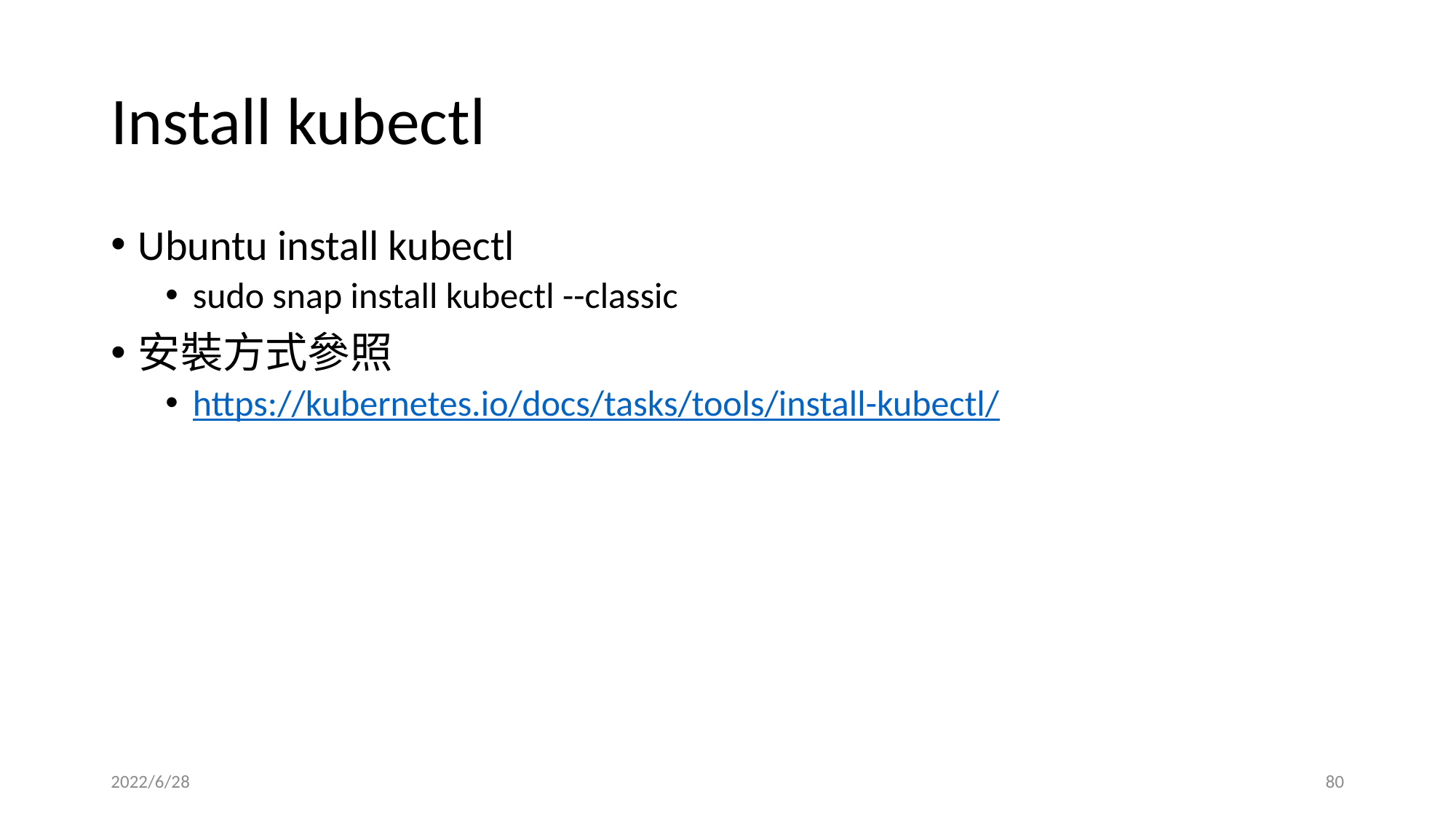

# Install kubectl
Ubuntu install kubectl
sudo snap install kubectl --classic
安裝方式參照
https://kubernetes.io/docs/tasks/tools/install-kubectl/
2022/6/28
80